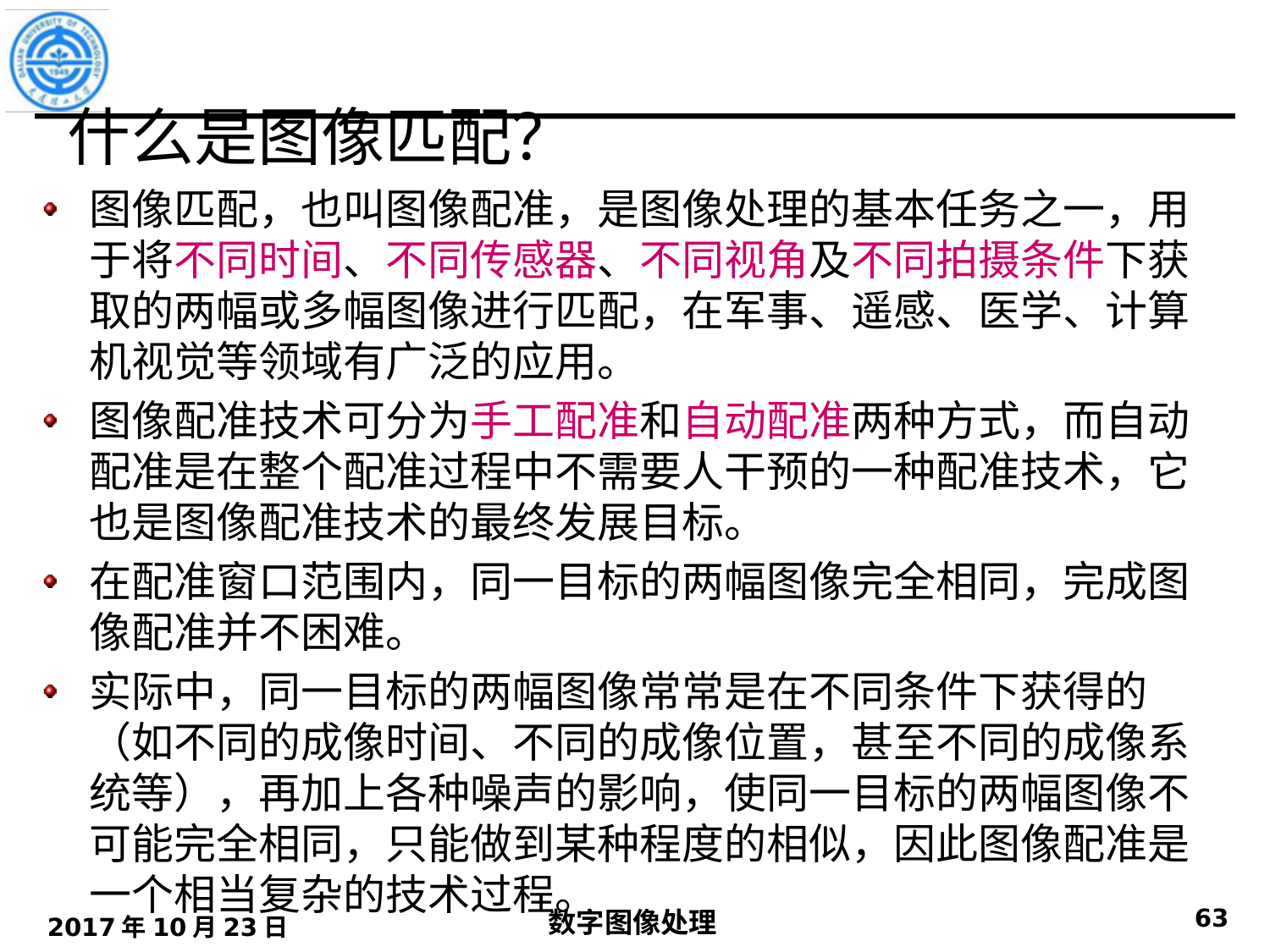

# 什么是图像匹配？
图像匹配，也叫图像配准，是图像处理的基本任务之一，用于将不同时间、不同传感器、不同视角及不同拍摄条件下获取的两幅或多幅图像进行匹配，在军事、遥感、医学、计算机视觉等领域有广泛的应用。
图像配准技术可分为手工配准和自动配准两种方式，而自动配准是在整个配准过程中不需要人干预的一种配准技术，它也是图像配准技术的最终发展目标。
在配准窗口范围内，同一目标的两幅图像完全相同，完成图像配准并不困难。
实际中，同一目标的两幅图像常常是在不同条件下获得的（如不同的成像时间、不同的成像位置，甚至不同的成像系统等），再加上各种噪声的影响，使同一目标的两幅图像不可能完全相同，只能做到某种程度的相似，因此图像配准是一个相当复杂的技术过程。